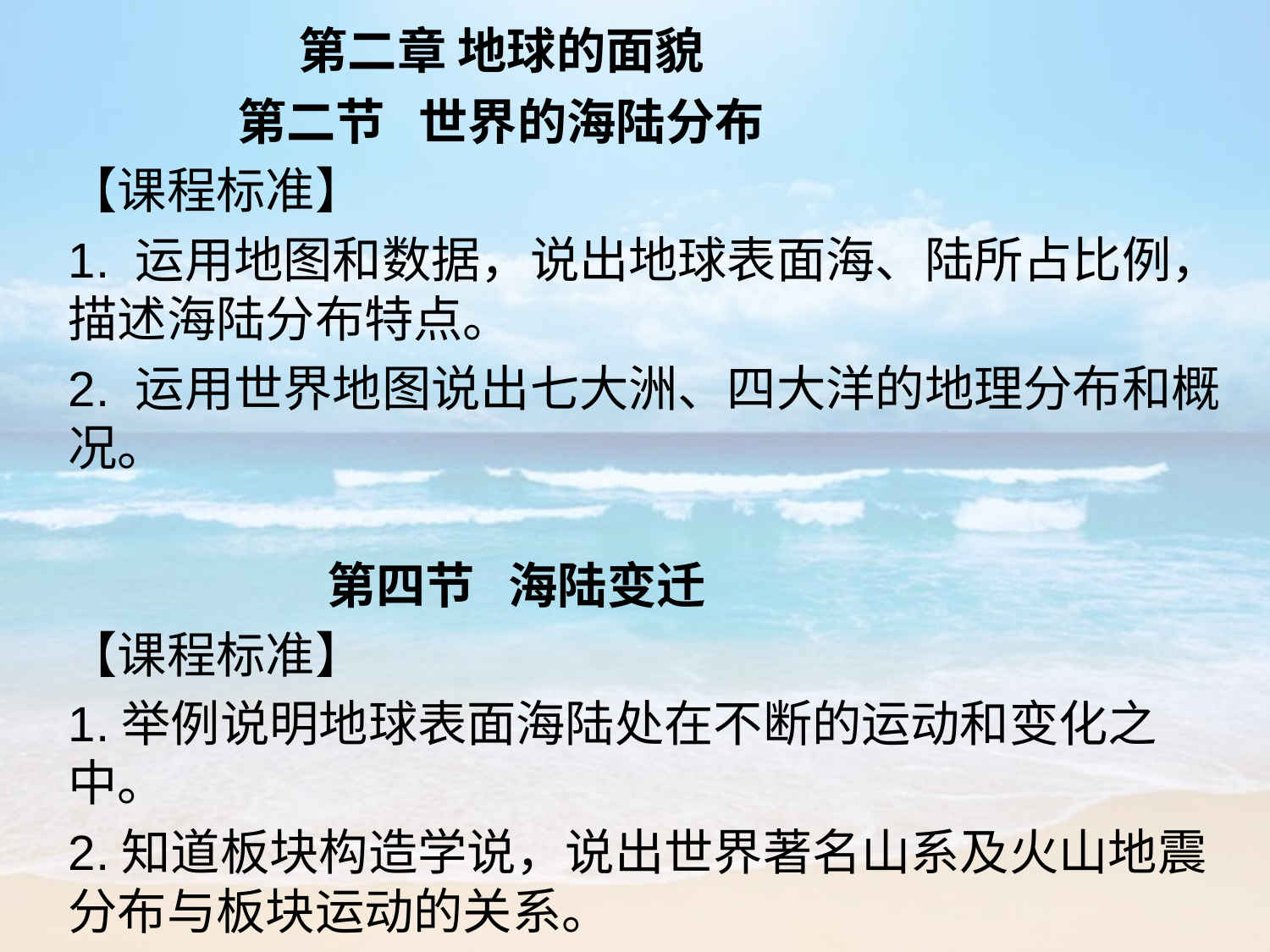

第二章 地球的面貌
              第二节   世界的海陆分布
【课程标准】
1. 运用地图和数据，说出地球表面海、陆所占比例，描述海陆分布特点。
2. 运用世界地图说出七大洲、四大洋的地理分布和概况。

                      第四节   海陆变迁
【课程标准】
1.举例说明地球表面海陆处在不断的运动和变化之中。
2.知道板块构造学说，说出世界著名山系及火山地震分布与板块运动的关系。